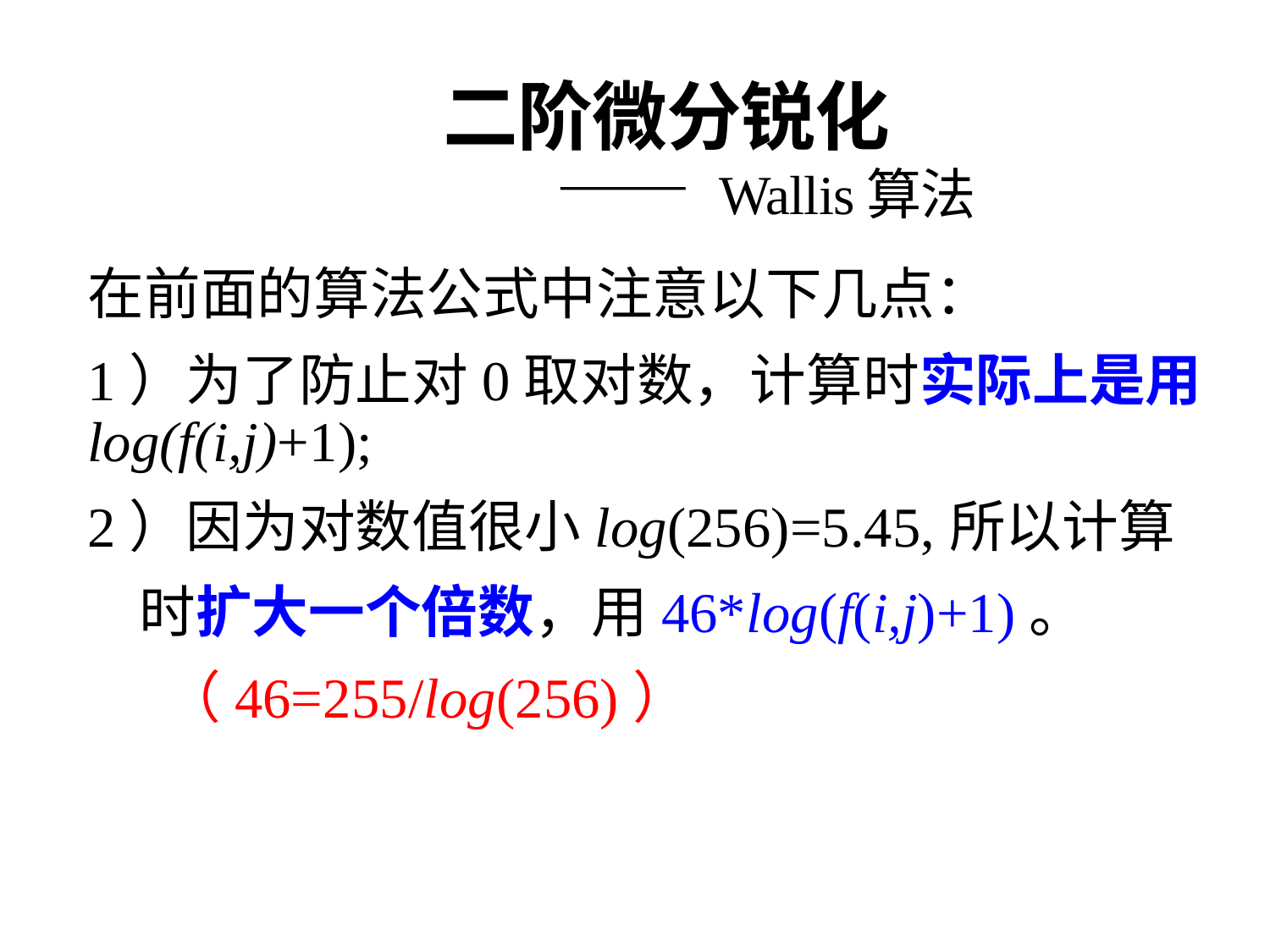

# 二阶微分锐化 —— Wallis算法
在前面的算法公式中注意以下几点：
1）为了防止对0取对数，计算时实际上是用log(f(i,j)+1);
2）因为对数值很小log(256)=5.45,所以计算
   时扩大一个倍数，用46*log(f(i,j)+1)。
     （46=255/log(256)）